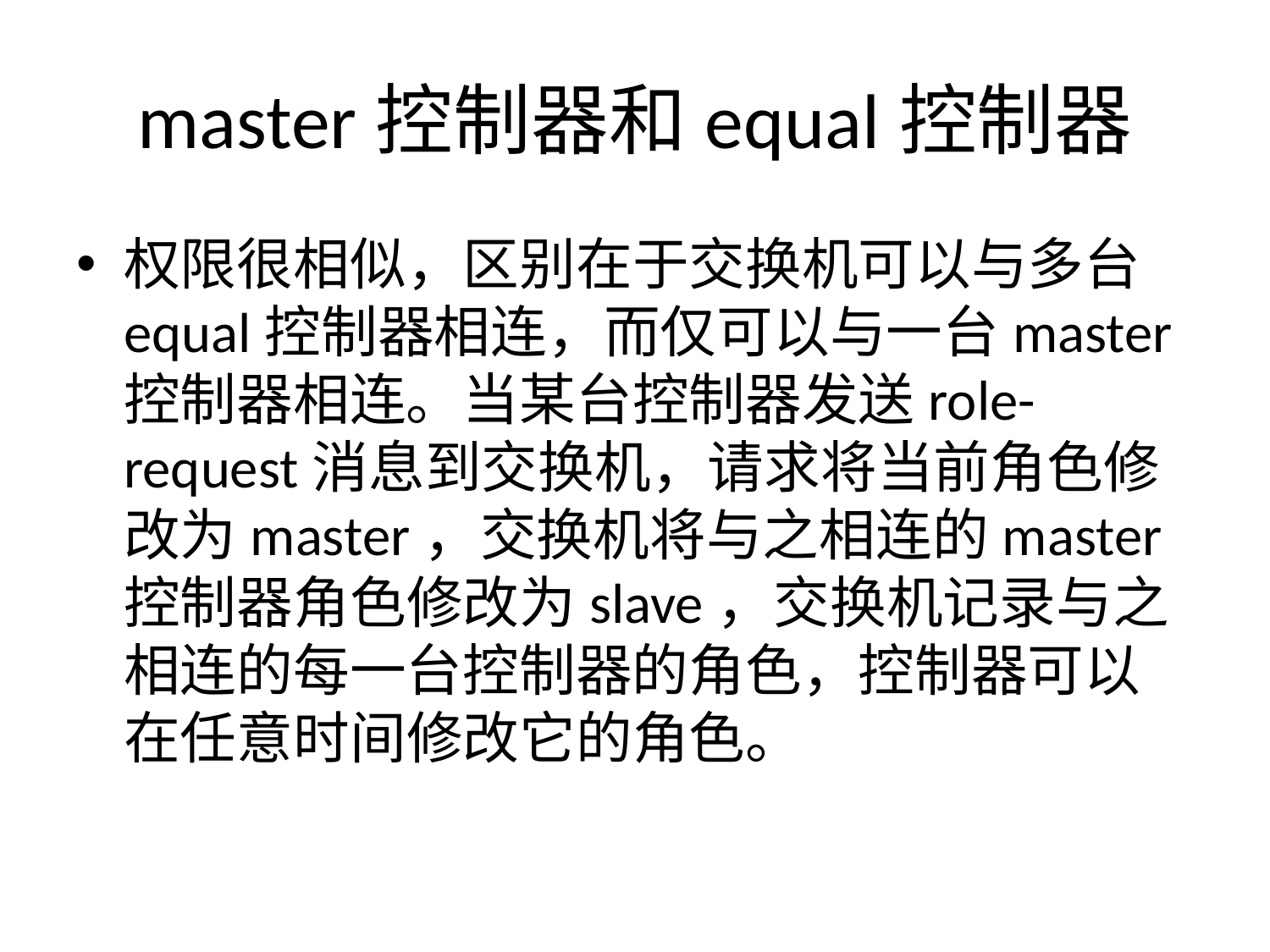

# master控制器和equal控制器
权限很相似，区别在于交换机可以与多台equal控制器相连，而仅可以与一台master控制器相连。当某台控制器发送role-request消息到交换机，请求将当前角色修改为master，交换机将与之相连的master控制器角色修改为slave，交换机记录与之相连的每一台控制器的角色，控制器可以在任意时间修改它的角色。